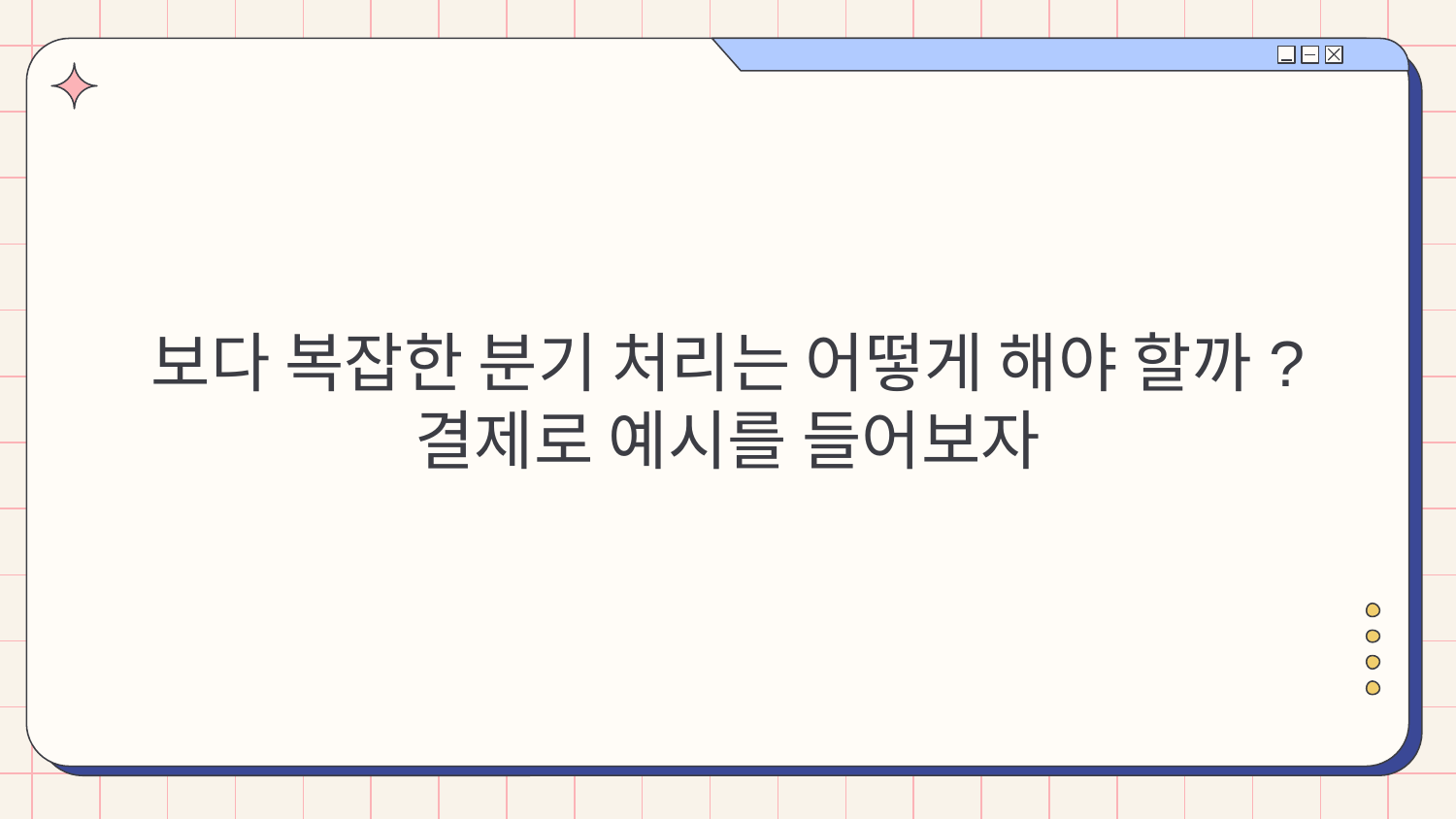

# 보다 복잡한 분기 처리는 어떻게 해야 할까?
결제로 예시를 들어보자